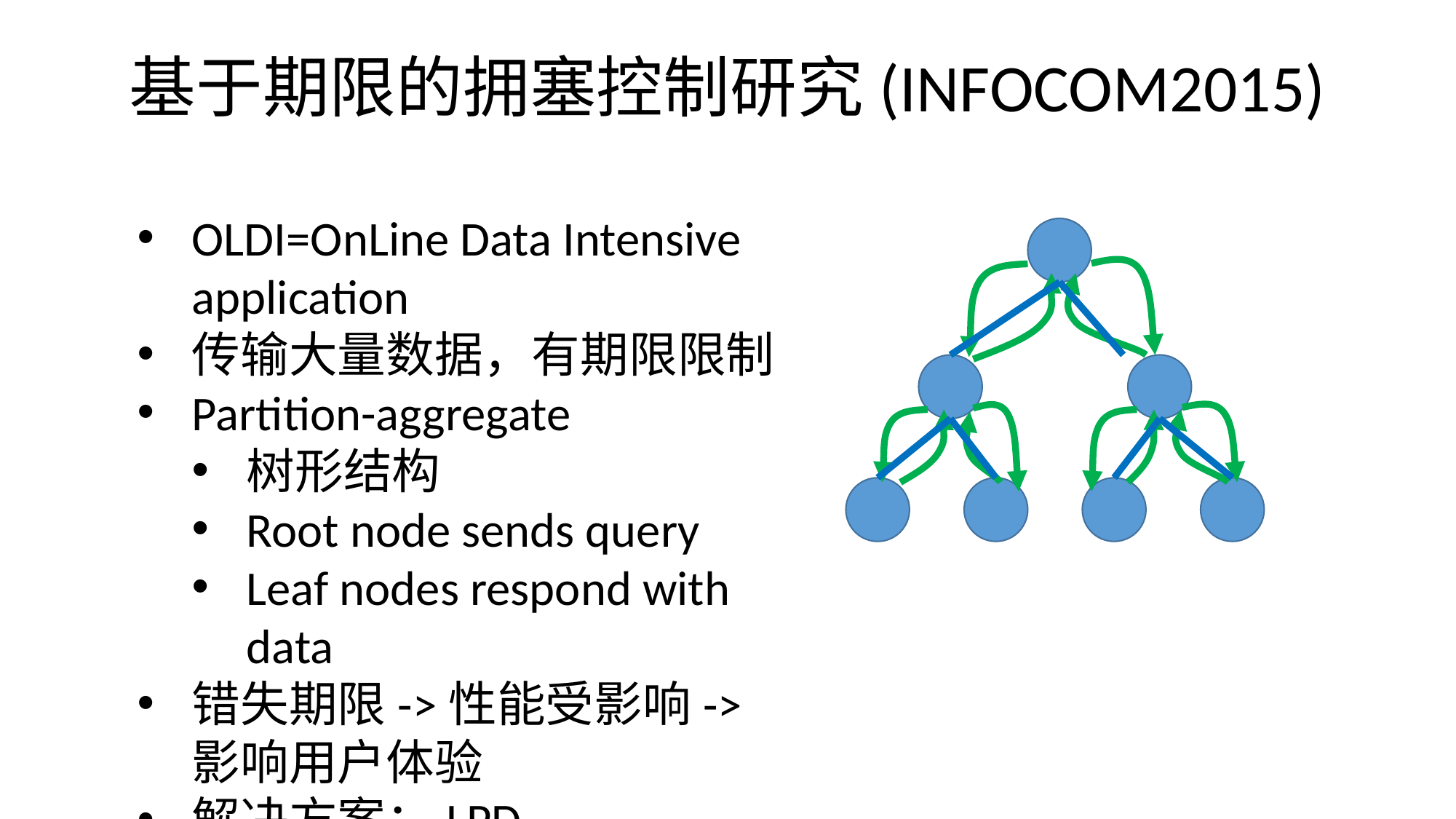

基于期限的拥塞控制研究(INFOCOM2015)
OLDI=OnLine Data Intensive application
传输大量数据，有期限限制
Partition-aggregate
树形结构
Root node sends query
Leaf nodes respond with data
错失期限->性能受影响->影响用户体验
解决方案：LPD